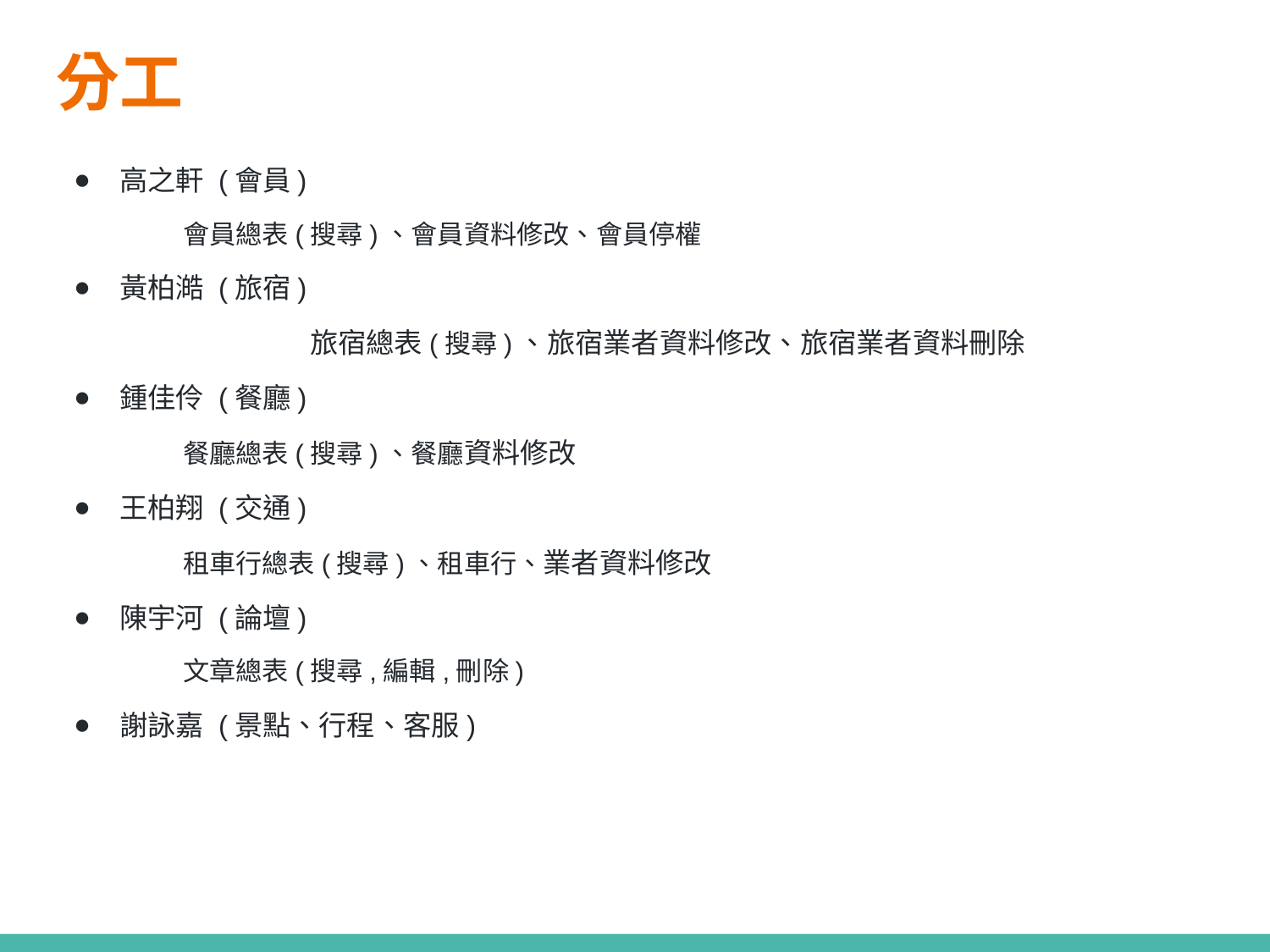

# 分工
高之軒 (會員)
會員總表(搜尋)、會員資料修改、會員停權
黃柏澔 (旅宿)
		旅宿總表(搜尋)、旅宿業者資料修改、旅宿業者資料刪除
鍾佳伶 (餐廳)
餐廳總表(搜尋)、餐廳資料修改
王柏翔 (交通)
租車行總表(搜尋)、租車行、業者資料修改
陳宇河 (論壇)
文章總表(搜尋,編輯,刪除)
謝詠嘉 (景點、行程、客服)